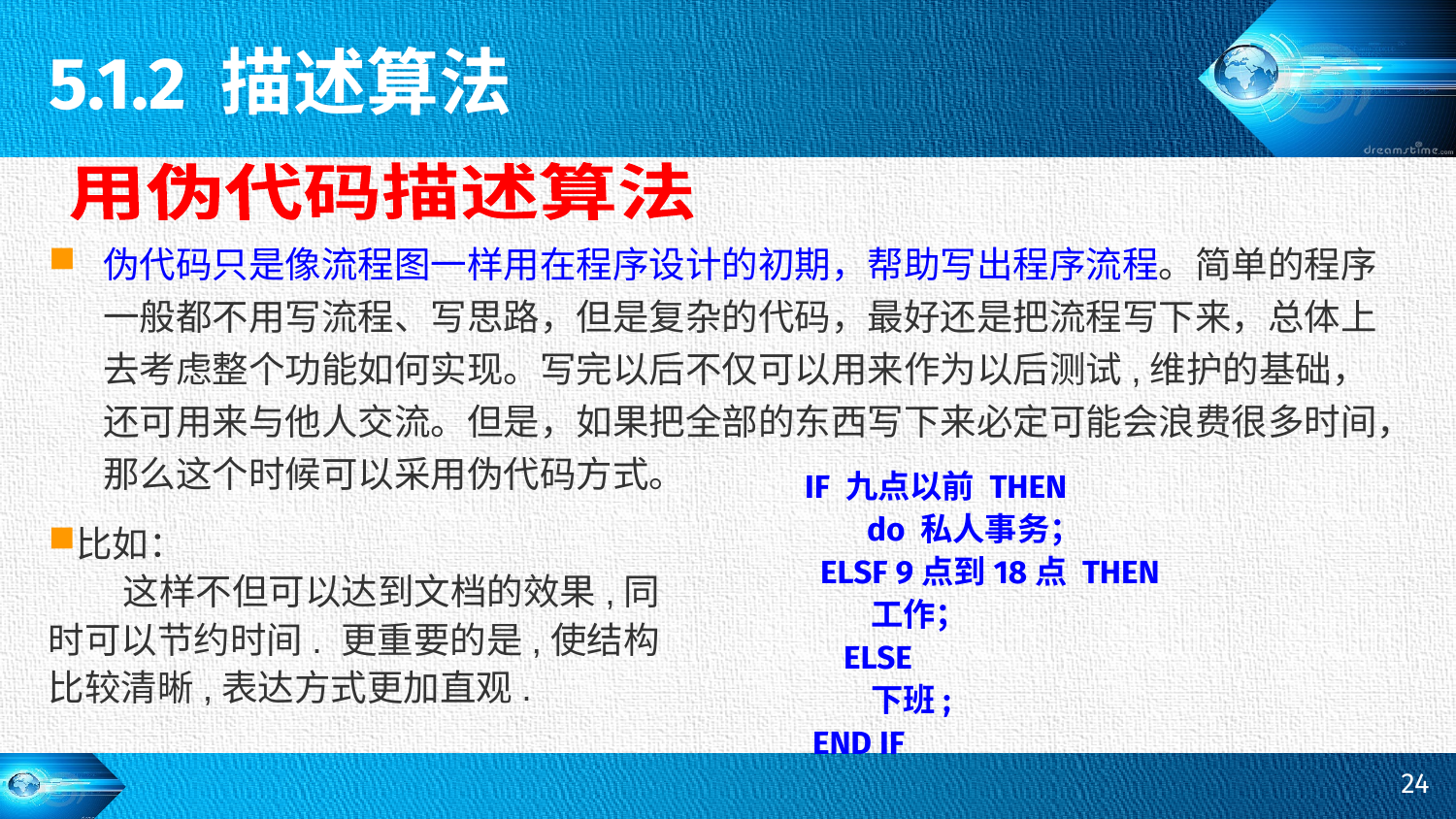

5.1.2 描述算法
用伪代码描述算法
伪代码只是像流程图一样用在程序设计的初期，帮助写出程序流程。简单的程序一般都不用写流程、写思路，但是复杂的代码，最好还是把流程写下来，总体上去考虑整个功能如何实现。写完以后不仅可以用来作为以后测试,维护的基础，还可用来与他人交流。但是，如果把全部的东西写下来必定可能会浪费很多时间，那么这个时候可以采用伪代码方式。
IF 九点以前 THEN
        do 私人事务；
  ELSF 9点到18点 THEN
        工作；
     ELSE
        下班;
 END IF
比如：
        这样不但可以达到文档的效果,同时可以节约时间. 更重要的是,使结构比较清晰,表达方式更加直观.
24